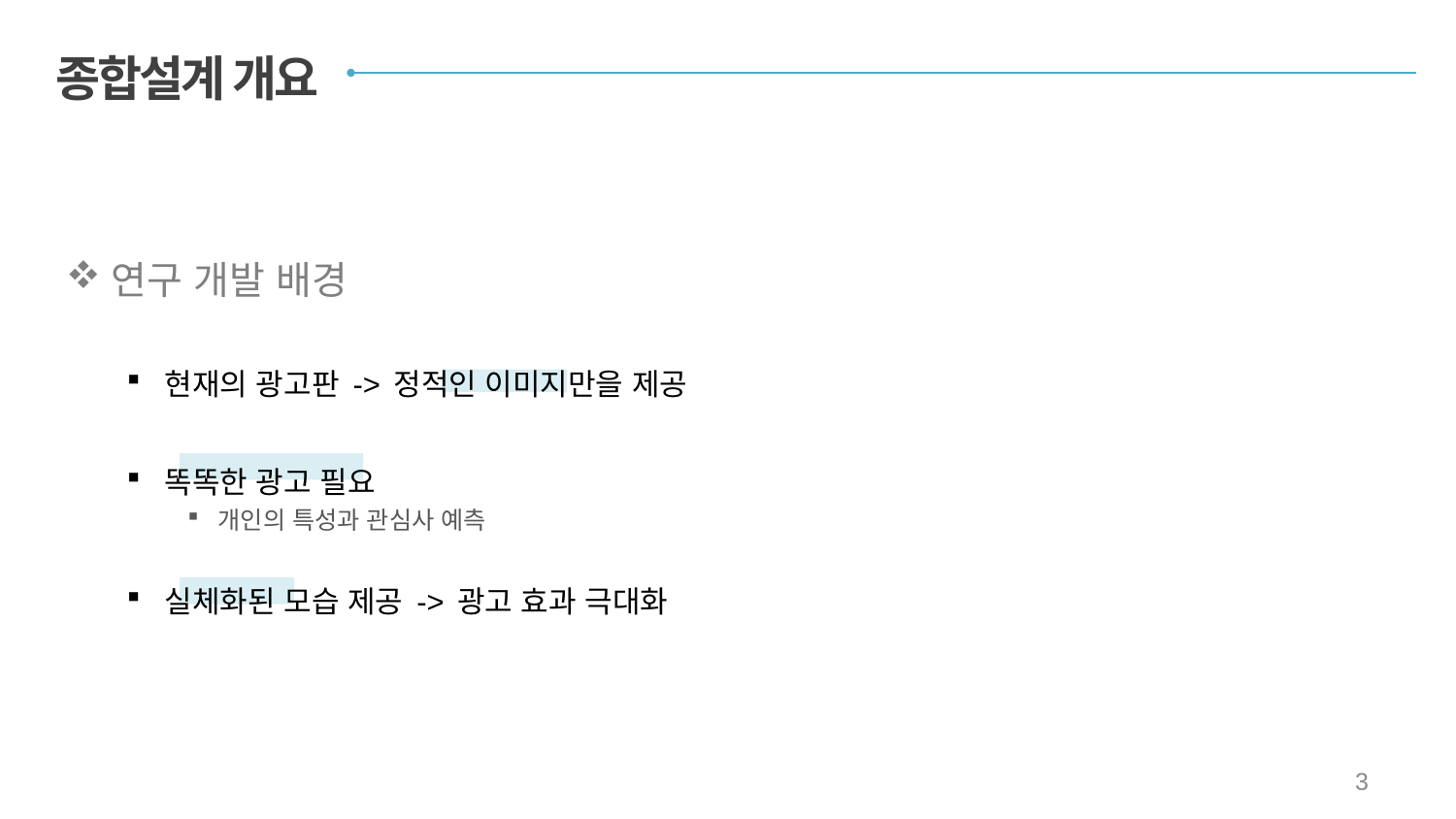

종합설계 개요
연구 개발 배경

현재의 광고판 -> 정적인 이미지만을 제공

똑똑한 광고 필요
개인의 특성과 관심사 예측

실체화된 모습 제공 -> 광고 효과 극대화

3